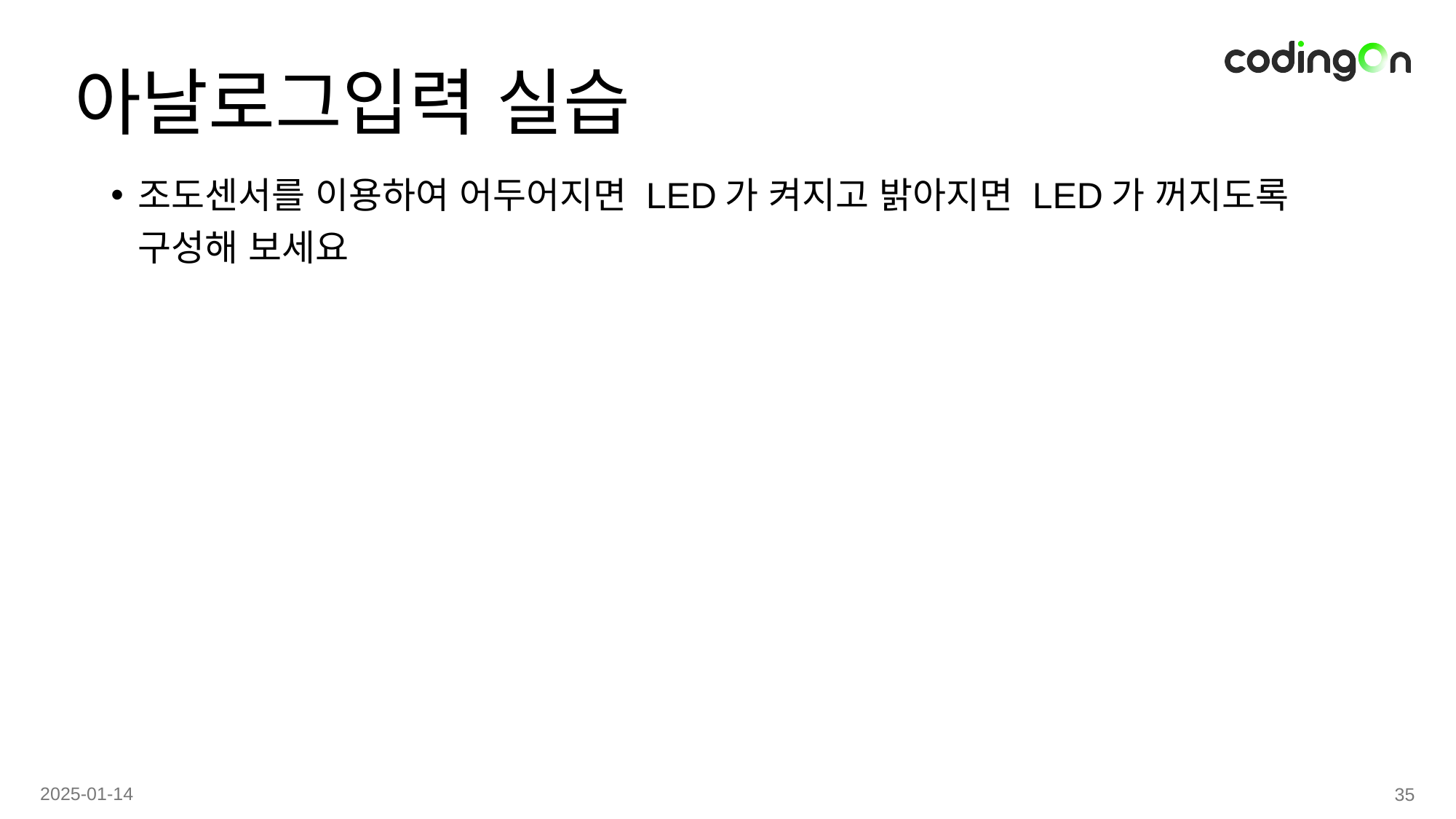

# 아날로그입력 실습
조도센서를 이용하여 어두어지면 LED가 켜지고 밝아지면 LED가 꺼지도록 구성해 보세요

2025-01-14
35